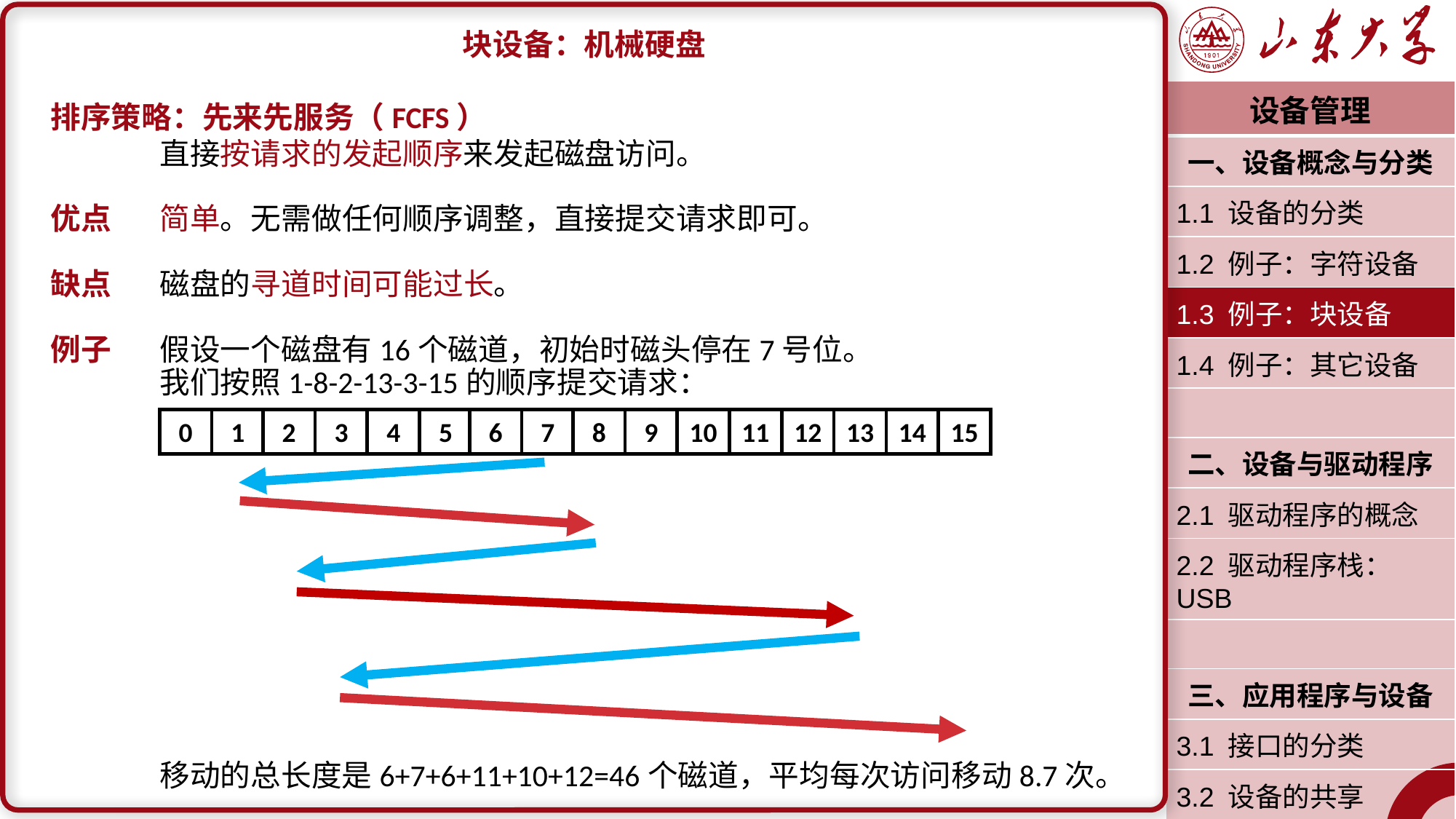

块设备：机械硬盘

排序策略：先来先服务（FCFS）
	直接按请求的发起顺序来发起磁盘访问。

优点	简单。无需做任何顺序调整，直接提交请求即可。

缺点	磁盘的寻道时间可能过长。

例子	假设一个磁盘有16个磁道，初始时磁头停在7号位。
	我们按照1-8-2-13-3-15的顺序提交请求：

	移动的总长度是6+7+6+11+10+12=46个磁道，平均每次访问移动8.7次。
| 设备管理 |
| --- |
| 一、设备概念与分类 |
| 1.1 设备的分类 |
| 1.2 例子：字符设备 |
| 1.3 例子：块设备 |
| 1.4 例子：其它设备 |
|  |
| 二、设备与驱动程序 |
| 2.1 驱动程序的概念 |
| 2.2 驱动程序栈：USB |
|  |
| 三、应用程序与设备 |
| 3.1 接口的分类 |
| 3.2 设备的共享 |
| 潘润宇 2023.04 |
0
1
2
3
4
5
6
7
8
9
10
11
12
13
14
15